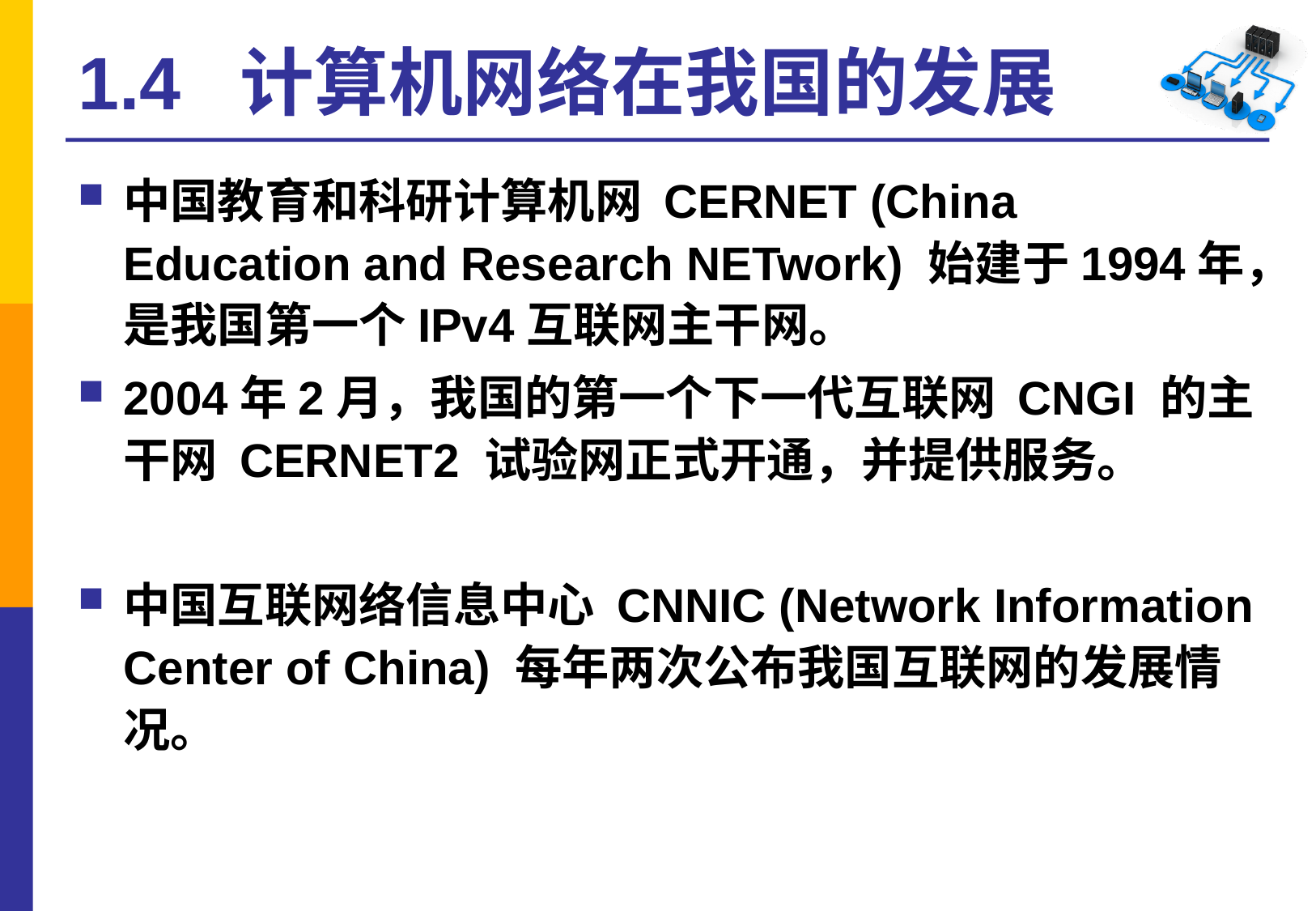

# 1.4  计算机网络在我国的发展
中国教育和科研计算机网 CERNET (China Education and Research NETwork) 始建于1994年，是我国第一个IPv4互联网主干网。
2004年2月，我国的第一个下一代互联网 CNGI 的主干网 CERNET2 试验网正式开通，并提供服务。

中国互联网络信息中心 CNNIC (Network Information Center of China) 每年两次公布我国互联网的发展情况。